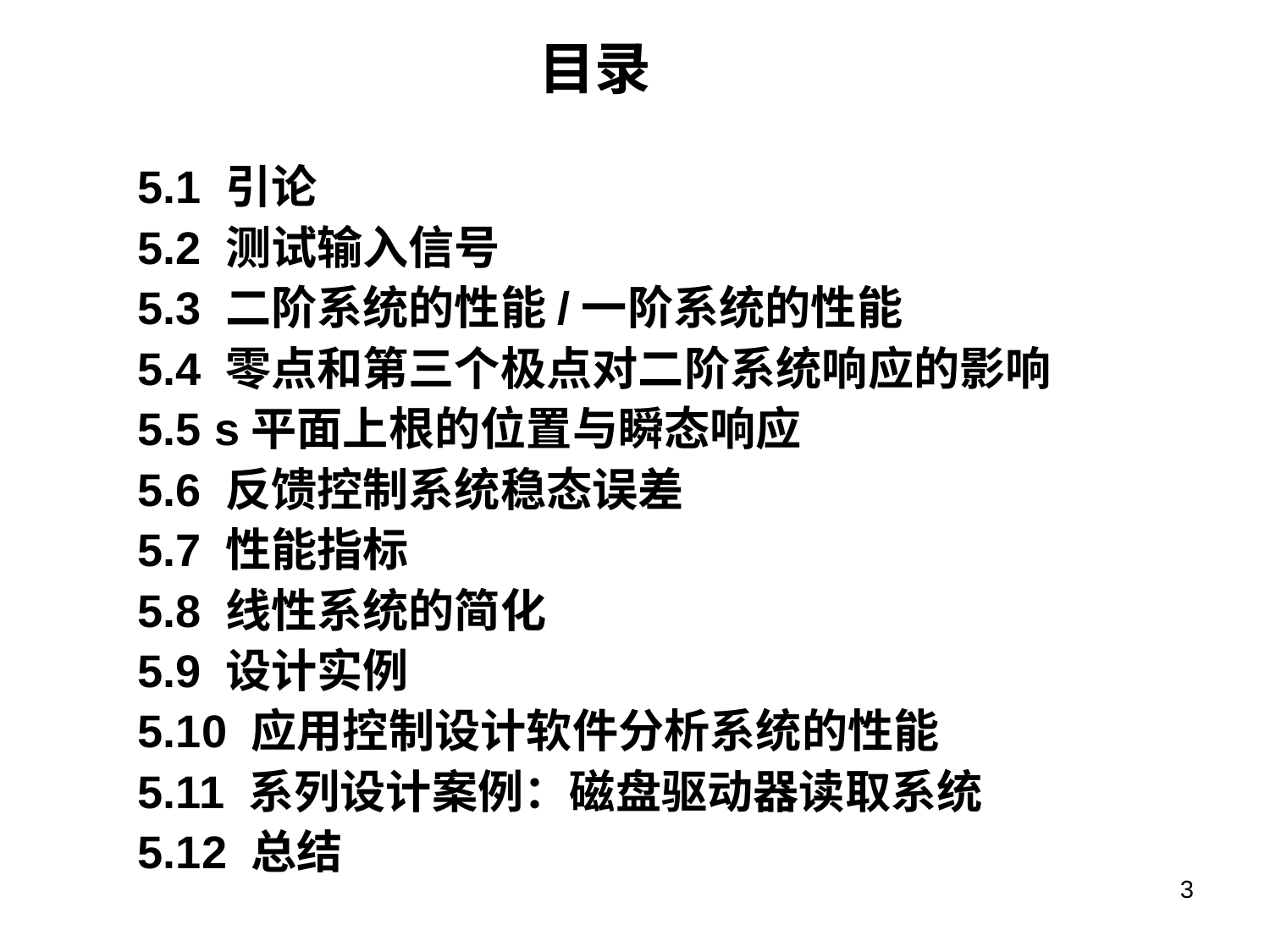

# 目录
5.1 引论
5.2 测试输入信号
5.3 二阶系统的性能/一阶系统的性能
5.4 零点和第三个极点对二阶系统响应的影响
5.5 s平面上根的位置与瞬态响应
5.6 反馈控制系统稳态误差
5.7 性能指标
5.8 线性系统的简化
5.9 设计实例
5.10 应用控制设计软件分析系统的性能
5.11 系列设计案例：磁盘驱动器读取系统
5.12 总结
3